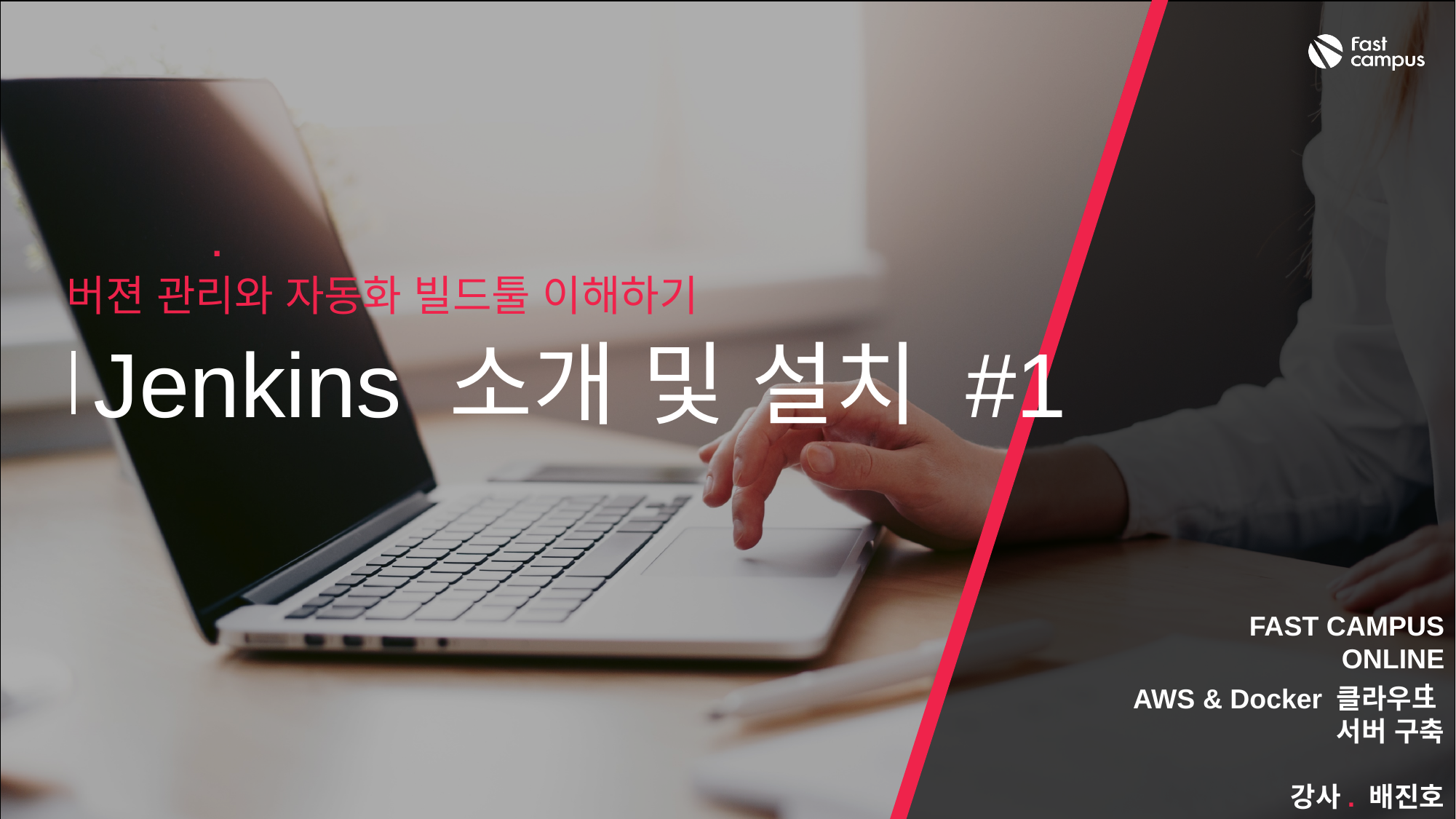

03

버젼 관리와 자동화 빌드툴 이해하기
Jenkins 소개 및 설치 #1